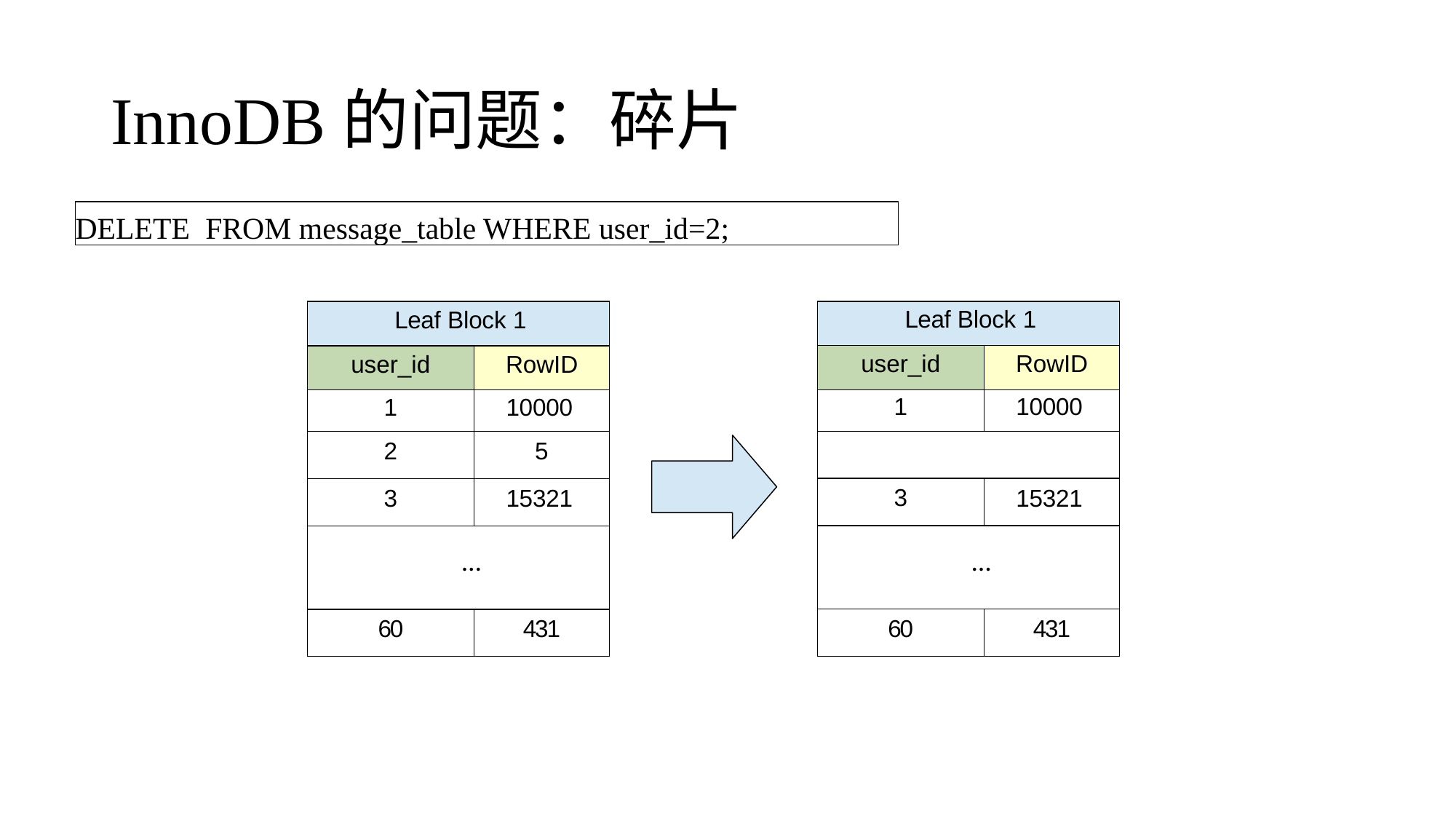

# InnoDB的问题：碎片
DELETE  FROM message_table WHERE user_id=2;
| Leaf Block 1 |  |
| --- | --- |
| user\_id | RowID |
| 1 | 10000 |
|  |  |
| 3 | 15321 |
|  |  |
| 60 | 431 |
| Leaf Block 1 |  |
| --- | --- |
| user\_id | RowID |
| 1 | 10000 |
| 2 | 5 |
| 3 | 15321 |
|  |  |
| 60 | 431 |

…
…